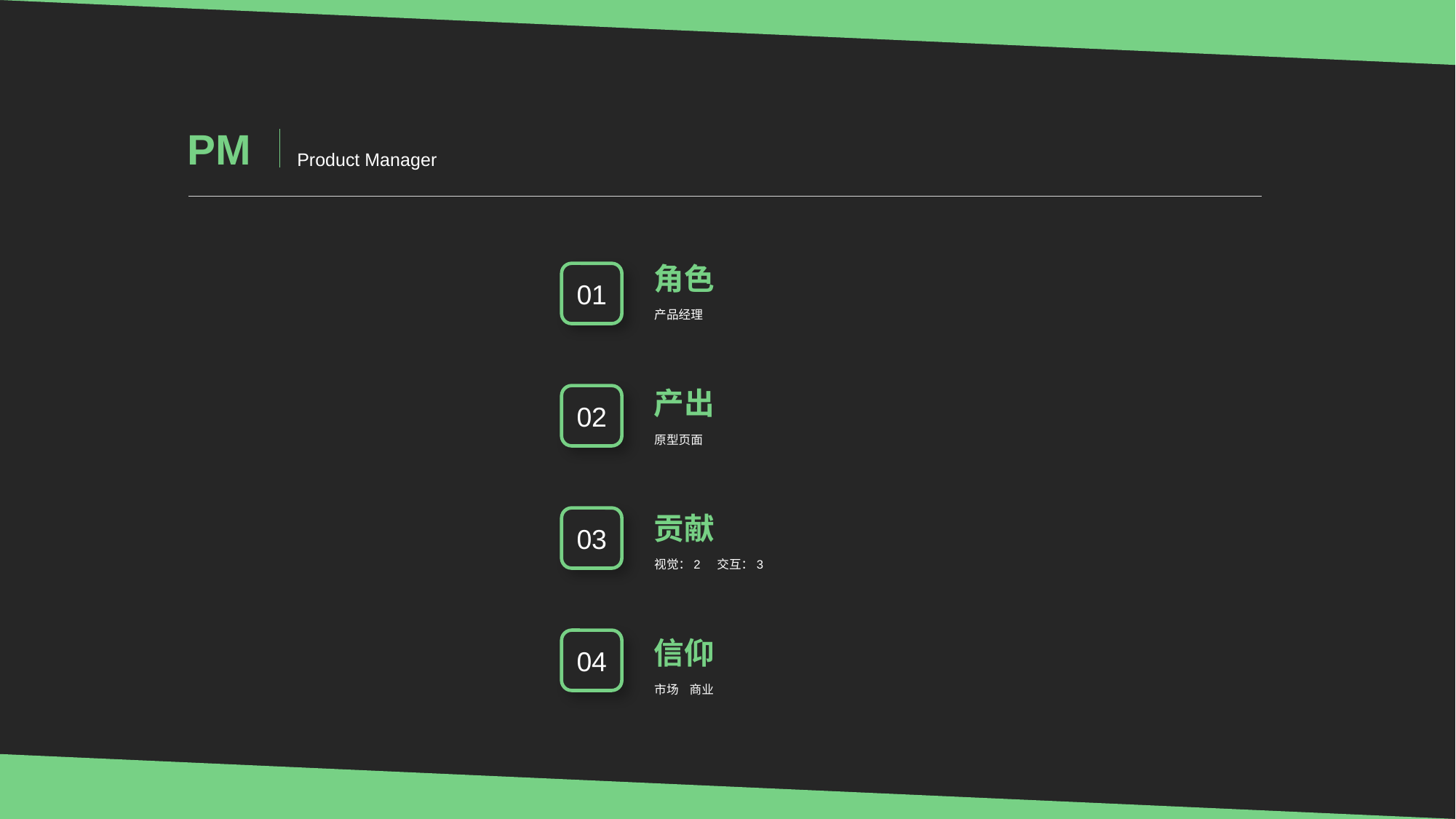

PM
Product Manager
角色
产品经理
01
产出
原型页面
02
贡献
视觉：2    交互：3
03
信仰
市场    商业
04